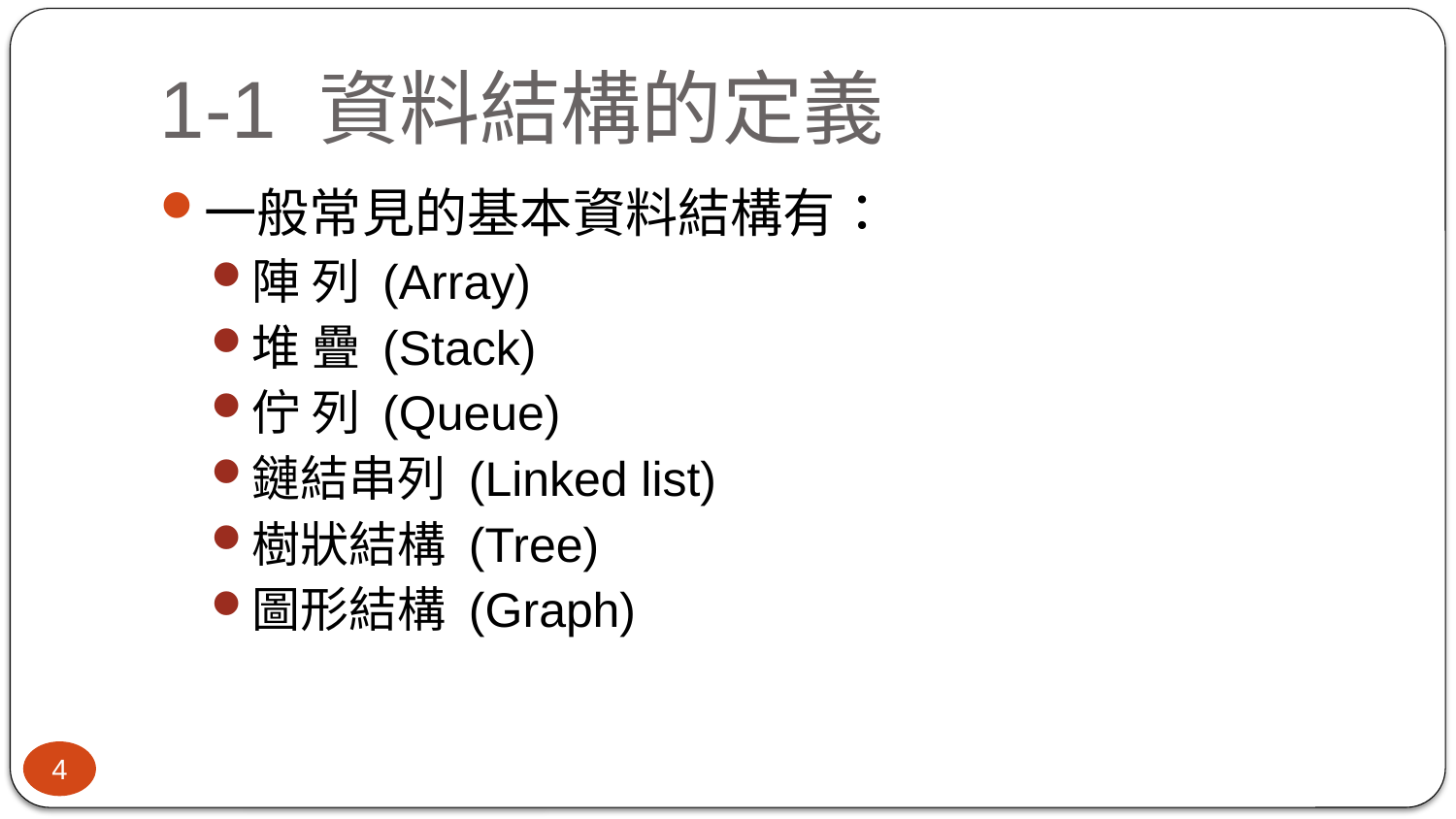

# 1-1 資料結構的定義
一般常見的基本資料結構有：
陣 列 (Array)
堆 疊 (Stack)
佇 列 (Queue)
鏈結串列 (Linked list)
樹狀結構 (Tree)
圖形結構 (Graph)
4